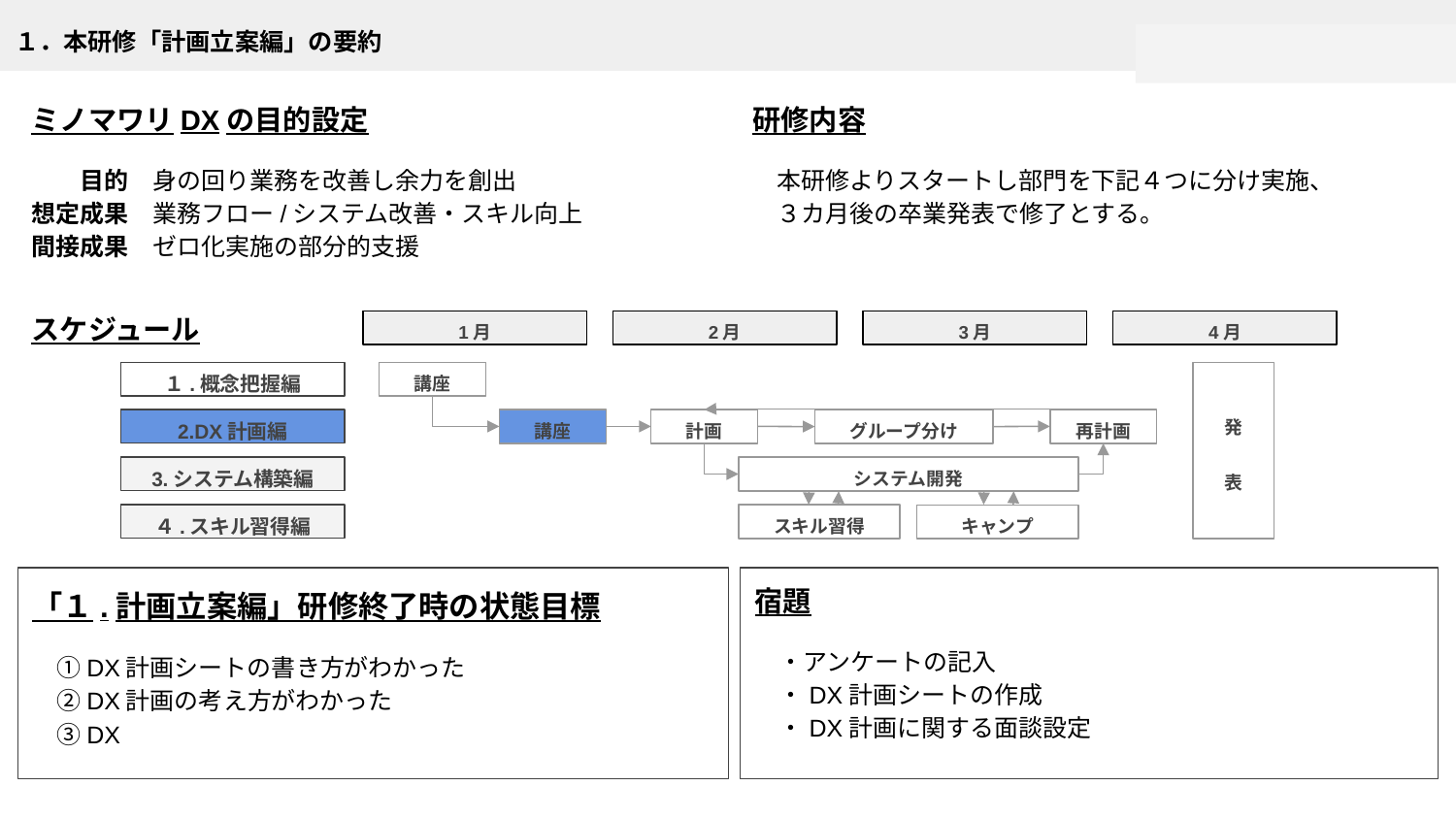

# １．本研修「計画立案編」の要約

ミノマワリDXの目的設定
　　目的　身の回り業務を改善し余力を創出
想定成果　業務フロー/システム改善・スキル向上
間接成果　ゼロ化実施の部分的支援
研修内容
　本研修よりスタートし部門を下記４つに分け実施、
　３カ月後の卒業発表で修了とする。
スケジュール
1月
2月
3月
4月
１.概念把握編
講座
発
表
講座
計画
再計画
グループ分け
2.DX計画編
システム開発
3.システム構築編
スキル習得
４.スキル習得編
キャンプ
宿題
　・アンケートの記入
　・DX計画シートの作成
　・DX計画に関する面談設定
「１.計画立案編」研修終了時の状態目標
　①DX計画シートの書き方がわかった
　②DX計画の考え方がわかった
　③DX